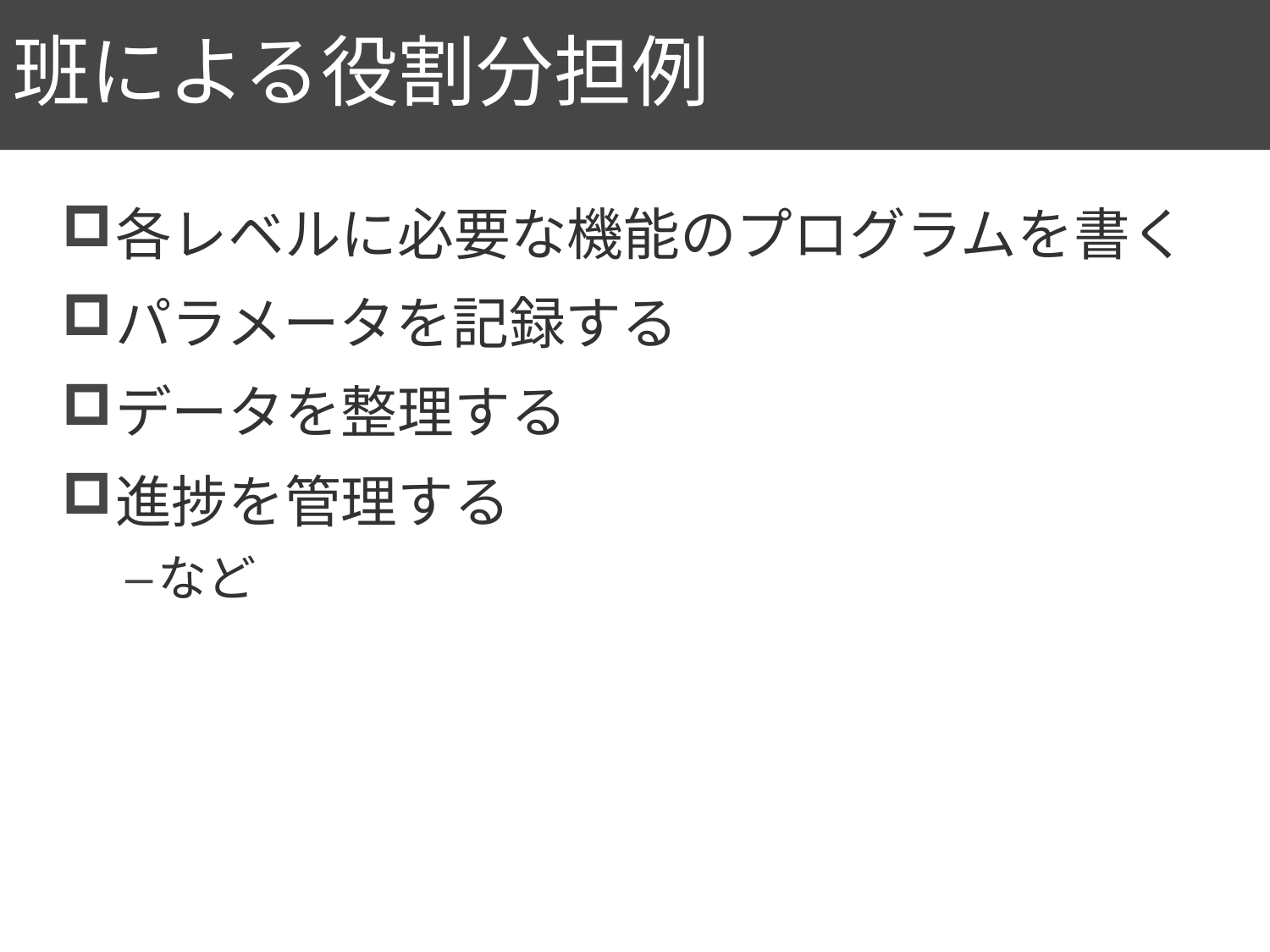

# 班による役割分担例
19
各レベルに必要な機能のプログラムを書く
パラメータを記録する
データを整理する
進捗を管理する
など